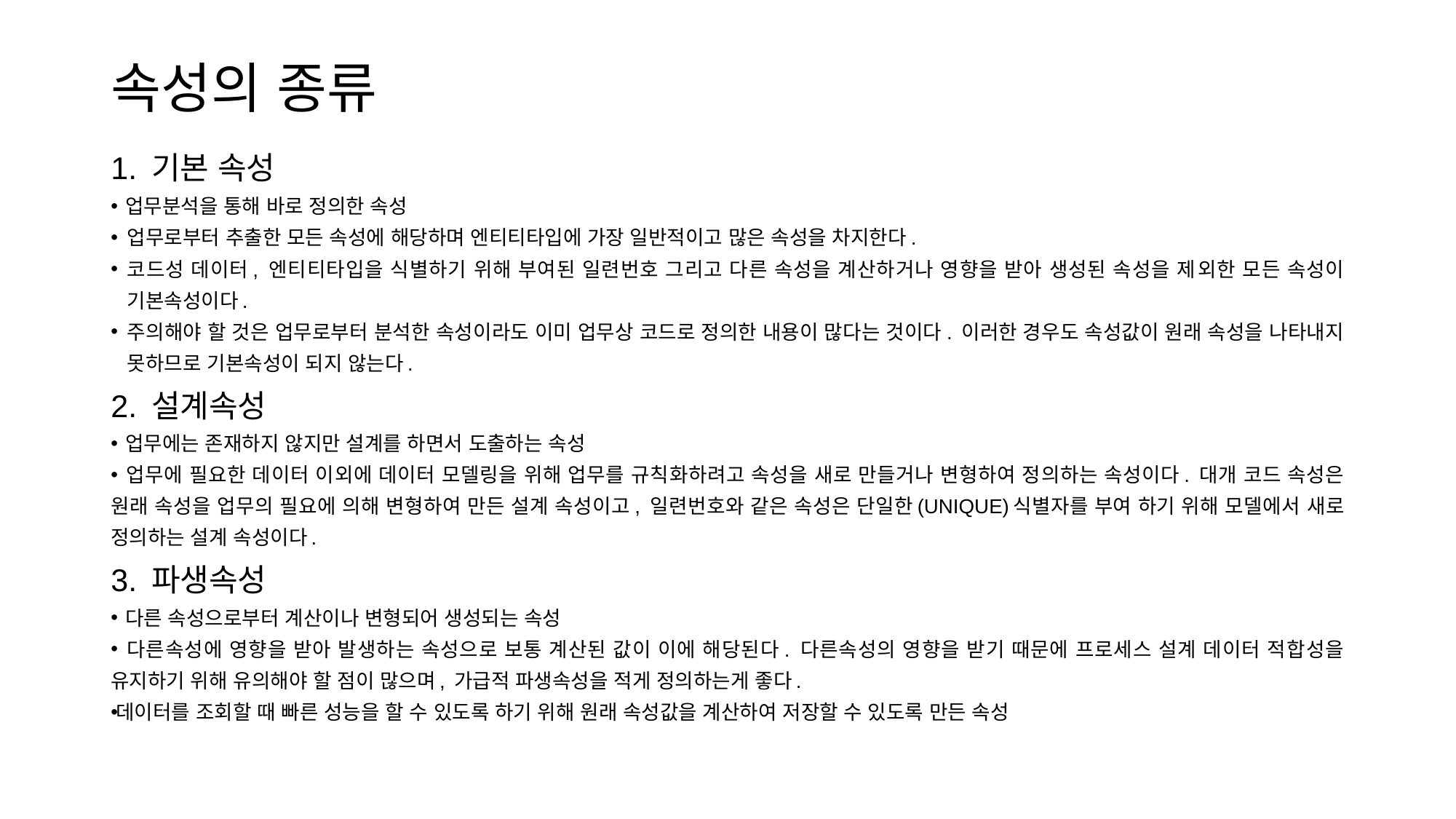

# 속성의 종류
1. 기본 속성
 업무분석을 통해 바로 정의한 속성
업무로부터 추출한 모든 속성에 해당하며 엔티티타입에 가장 일반적이고 많은 속성을 차지한다.
코드성 데이터, 엔티티타입을 식별하기 위해 부여된 일련번호 그리고 다른 속성을 계산하거나 영향을 받아 생성된 속성을 제외한 모든 속성이 기본속성이다.
주의해야 할 것은 업무로부터 분석한 속성이라도 이미 업무상 코드로 정의한 내용이 많다는 것이다. 이러한 경우도 속성값이 원래 속성을 나타내지 못하므로 기본속성이 되지 않는다.
2. 설계속성
 업무에는 존재하지 않지만 설계를 하면서 도출하는 속성
 업무에 필요한 데이터 이외에 데이터 모델링을 위해 업무를 규칙화하려고 속성을 새로 만들거나 변형하여 정의하는 속성이다. 대개 코드 속성은 원래 속성을 업무의 필요에 의해 변형하여 만든 설계 속성이고, 일련번호와 같은 속성은 단일한(UNIQUE)식별자를 부여 하기 위해 모델에서 새로 정의하는 설계 속성이다.
3. 파생속성
 다른 속성으로부터 계산이나 변형되어 생성되는 속성
 다른속성에 영향을 받아 발생하는 속성으로 보통 계산된 값이 이에 해당된다. 다른속성의 영향을 받기 때문에 프로세스 설계 데이터 적합성을 유지하기 위해 유의해야 할 점이 많으며, 가급적 파생속성을 적게 정의하는게 좋다.
데이터를 조회할 때 빠른 성능을 할 수 있도록 하기 위해 원래 속성값을 계산하여 저장할 수 있도록 만든 속성